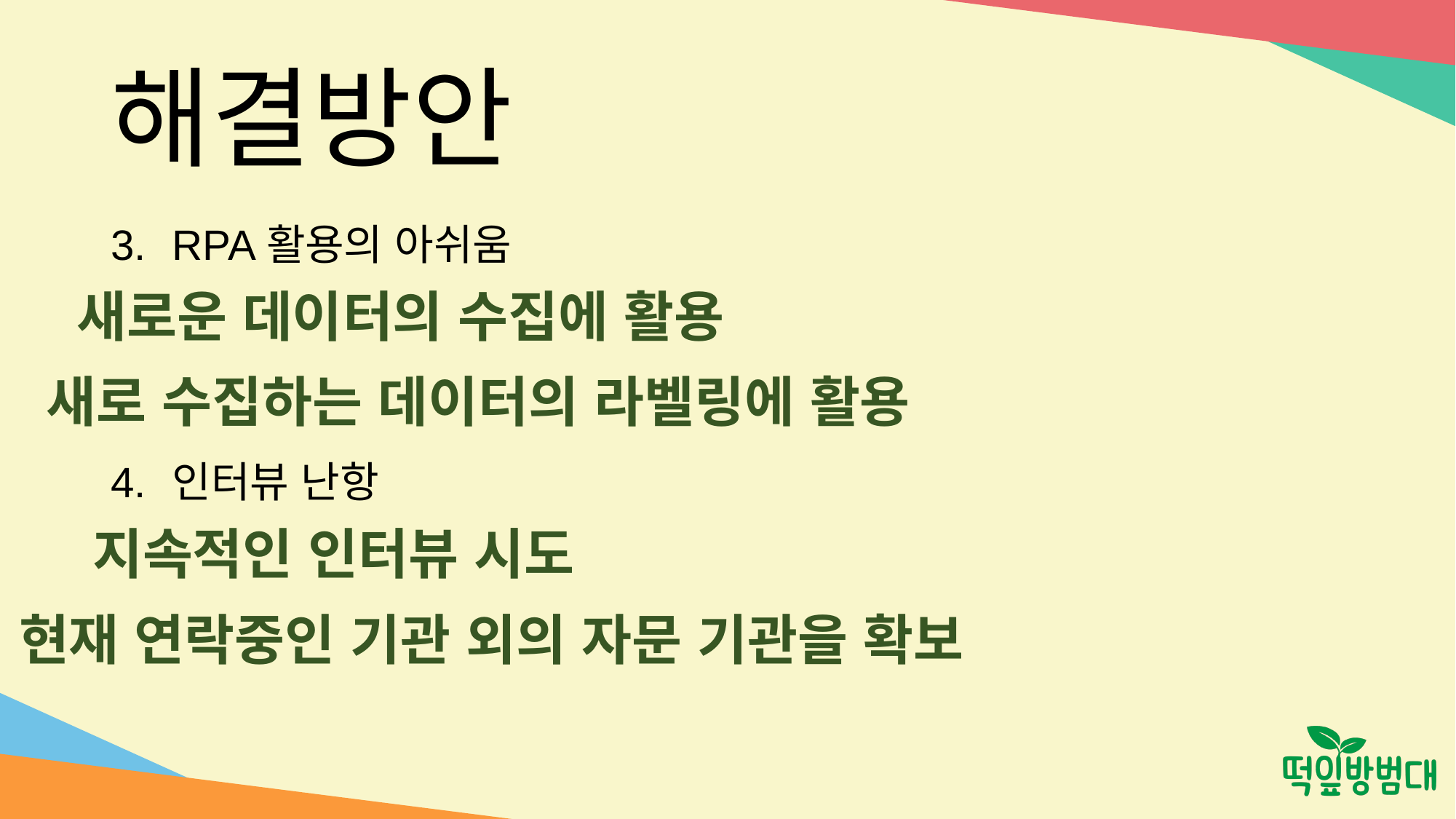

# 해결방안
RPA활용의 아쉬움
새로운 데이터의 수집에 활용
새로 수집하는 데이터의 라벨링에 활용
인터뷰 난항
지속적인 인터뷰 시도
현재 연락중인 기관 외의 자문 기관을 확보